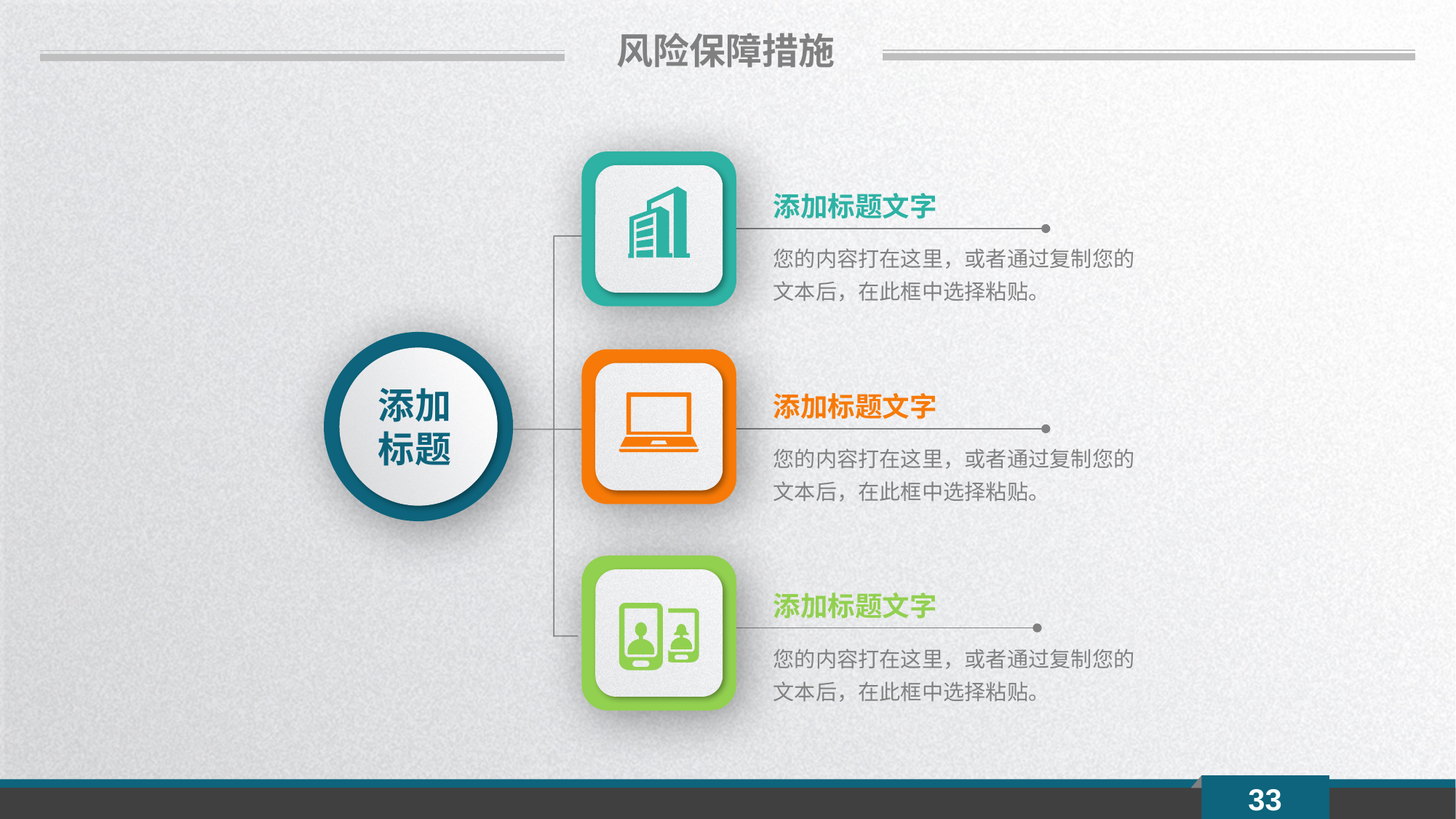

风险保障措施

添加标题文字

您的内容打在这里，或者通过复制您的文本后，在此框中选择粘贴。

添加
标题
添加标题文字

您的内容打在这里，或者通过复制您的文本后，在此框中选择粘贴。

添加标题文字

您的内容打在这里，或者通过复制您的文本后，在此框中选择粘贴。

33